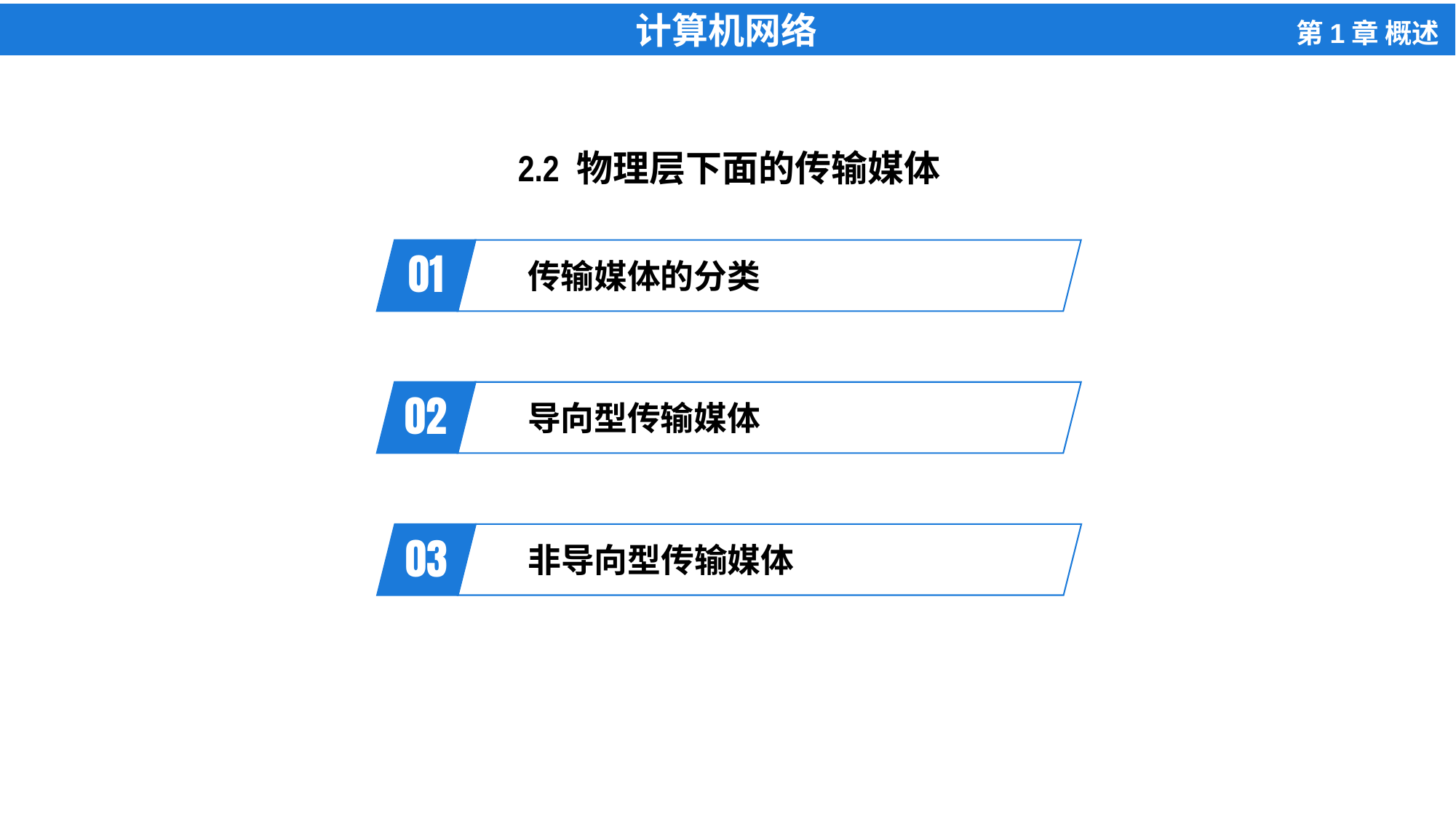

2.2 物理层下面的传输媒体
01
传输媒体的分类
02
导向型传输媒体
03
非导向型传输媒体